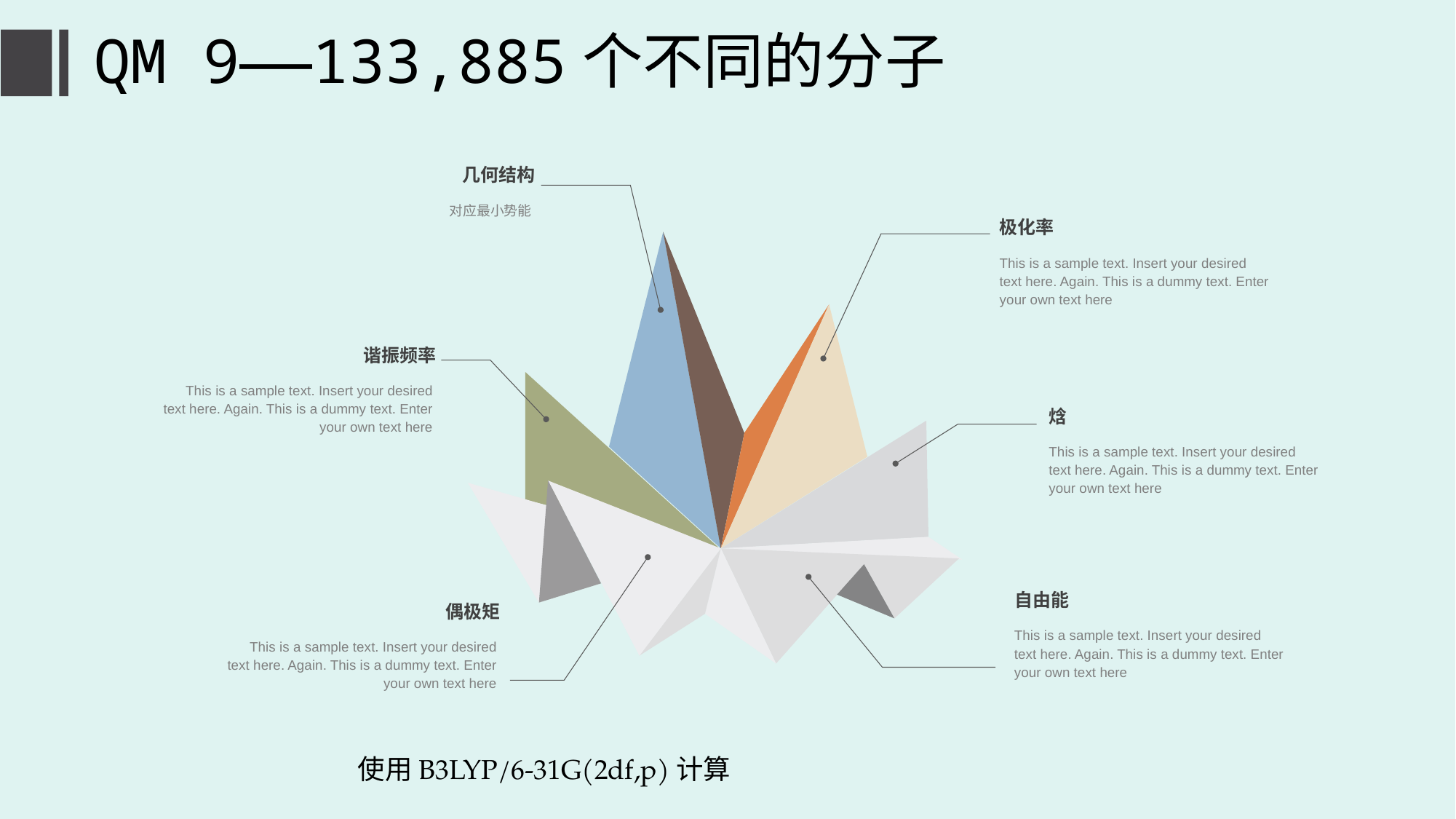

# QM 9——133,885个不同的分子
几何结构
对应最小势能

极化率
This is a sample text. Insert your desired text here. Again. This is a dummy text. Enter your own text here

谐振频率
This is a sample text. Insert your desired text here. Again. This is a dummy text. Enter your own text here

焓
This is a sample text. Insert your desired text here. Again. This is a dummy text. Enter your own text here

自由能
This is a sample text. Insert your desired text here. Again. This is a dummy text. Enter your own text here
偶极矩
This is a sample text. Insert your desired text here. Again. This is a dummy text. Enter your own text here
使用B3LYP/6-31G(2df,p)计算